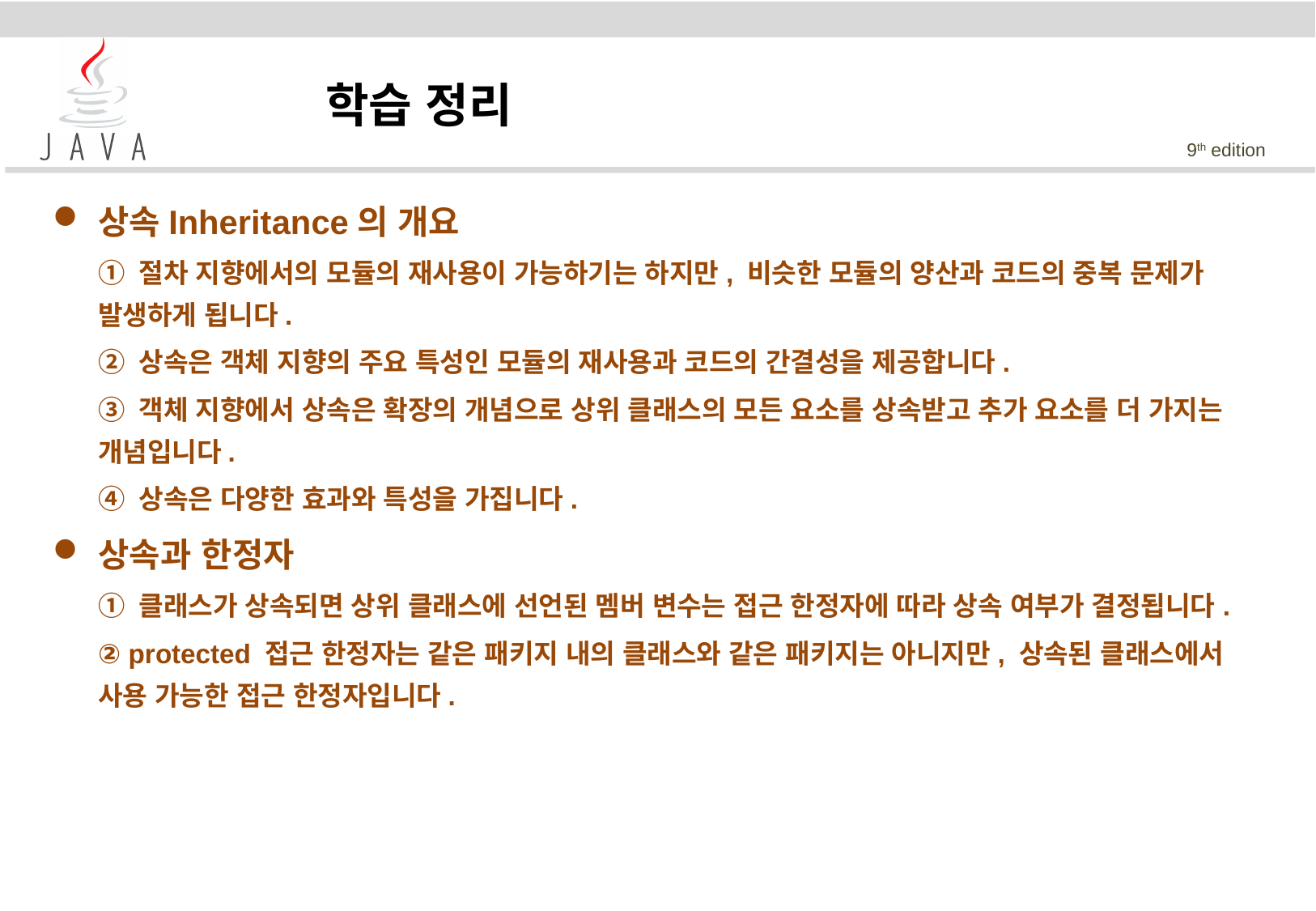

학습 정리
상속Inheritance의 개요
	① 절차 지향에서의 모듈의 재사용이 가능하기는 하지만, 비슷한 모듈의 양산과 코드의 중복 문제가 발생하게 됩니다.
	② 상속은 객체 지향의 주요 특성인 모듈의 재사용과 코드의 간결성을 제공합니다.
	③ 객체 지향에서 상속은 확장의 개념으로 상위 클래스의 모든 요소를 상속받고 추가 요소를 더 가지는 개념입니다.
	④ 상속은 다양한 효과와 특성을 가집니다.
상속과 한정자
	① 클래스가 상속되면 상위 클래스에 선언된 멤버 변수는 접근 한정자에 따라 상속 여부가 결정됩니다.
	② protected 접근 한정자는 같은 패키지 내의 클래스와 같은 패키지는 아니지만, 상속된 클래스에서 사용 가능한 접근 한정자입니다.